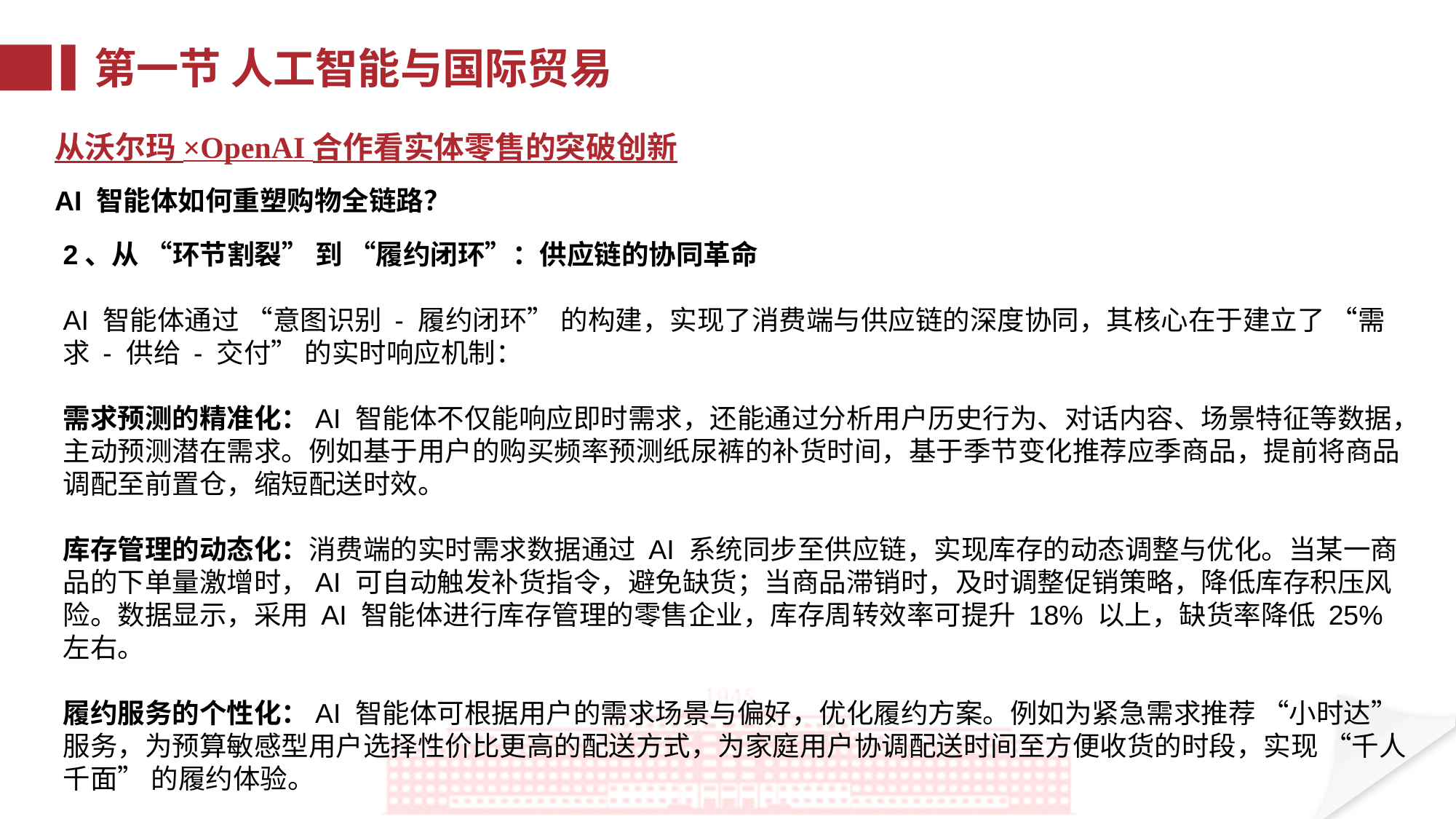

第一节 人工智能与国际贸易
从沃尔玛 ×OpenAI 合作看实体零售的突破创新
AI 智能体如何重塑购物全链路？
2、从 “环节割裂” 到 “履约闭环”：供应链的协同革命

AI 智能体通过 “意图识别 - 履约闭环” 的构建，实现了消费端与供应链的深度协同，其核心在于建立了 “需求 - 供给 - 交付” 的实时响应机制：

需求预测的精准化：AI 智能体不仅能响应即时需求，还能通过分析用户历史行为、对话内容、场景特征等数据，主动预测潜在需求。例如基于用户的购买频率预测纸尿裤的补货时间，基于季节变化推荐应季商品，提前将商品调配至前置仓，缩短配送时效。

库存管理的动态化：消费端的实时需求数据通过 AI 系统同步至供应链，实现库存的动态调整与优化。当某一商品的下单量激增时，AI 可自动触发补货指令，避免缺货；当商品滞销时，及时调整促销策略，降低库存积压风险。数据显示，采用 AI 智能体进行库存管理的零售企业，库存周转效率可提升 18% 以上，缺货率降低 25% 左右。

履约服务的个性化：AI 智能体可根据用户的需求场景与偏好，优化履约方案。例如为紧急需求推荐 “小时达” 服务，为预算敏感型用户选择性价比更高的配送方式，为家庭用户协调配送时间至方便收货的时段，实现 “千人千面” 的履约体验。